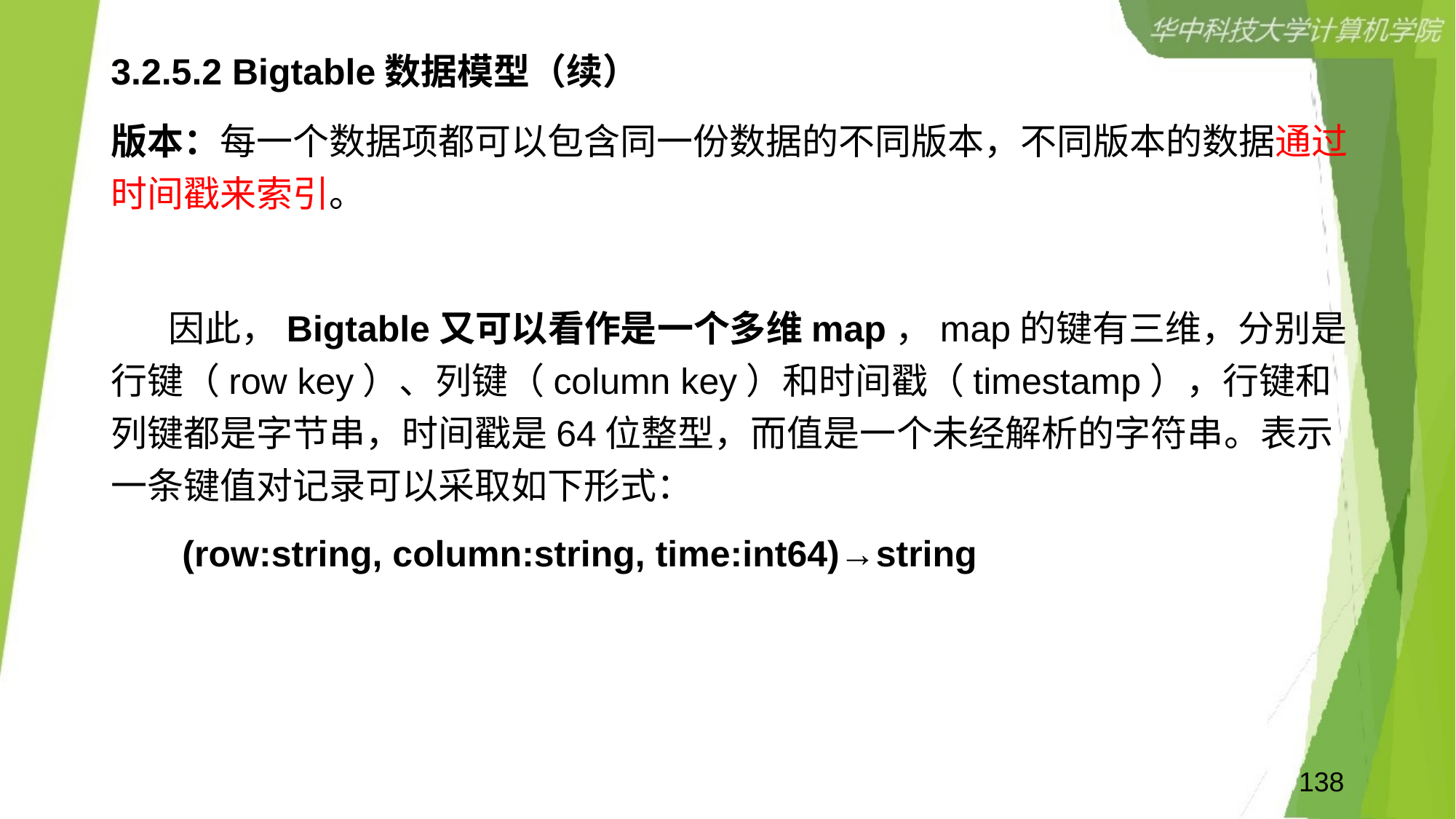

# 3.2.5.2 Bigtable数据模型（续）
版本：每一个数据项都可以包含同一份数据的不同版本，不同版本的数据通过时间戳来索引。

      因此，Bigtable又可以看作是一个多维map，map的键有三维，分别是行键（row key）、列键（column key）和时间戳（timestamp），行键和列键都是字节串，时间戳是64位整型，而值是一个未经解析的字符串。表示一条键值对记录可以采取如下形式：
       (row:string, column:string, time:int64)→string
138